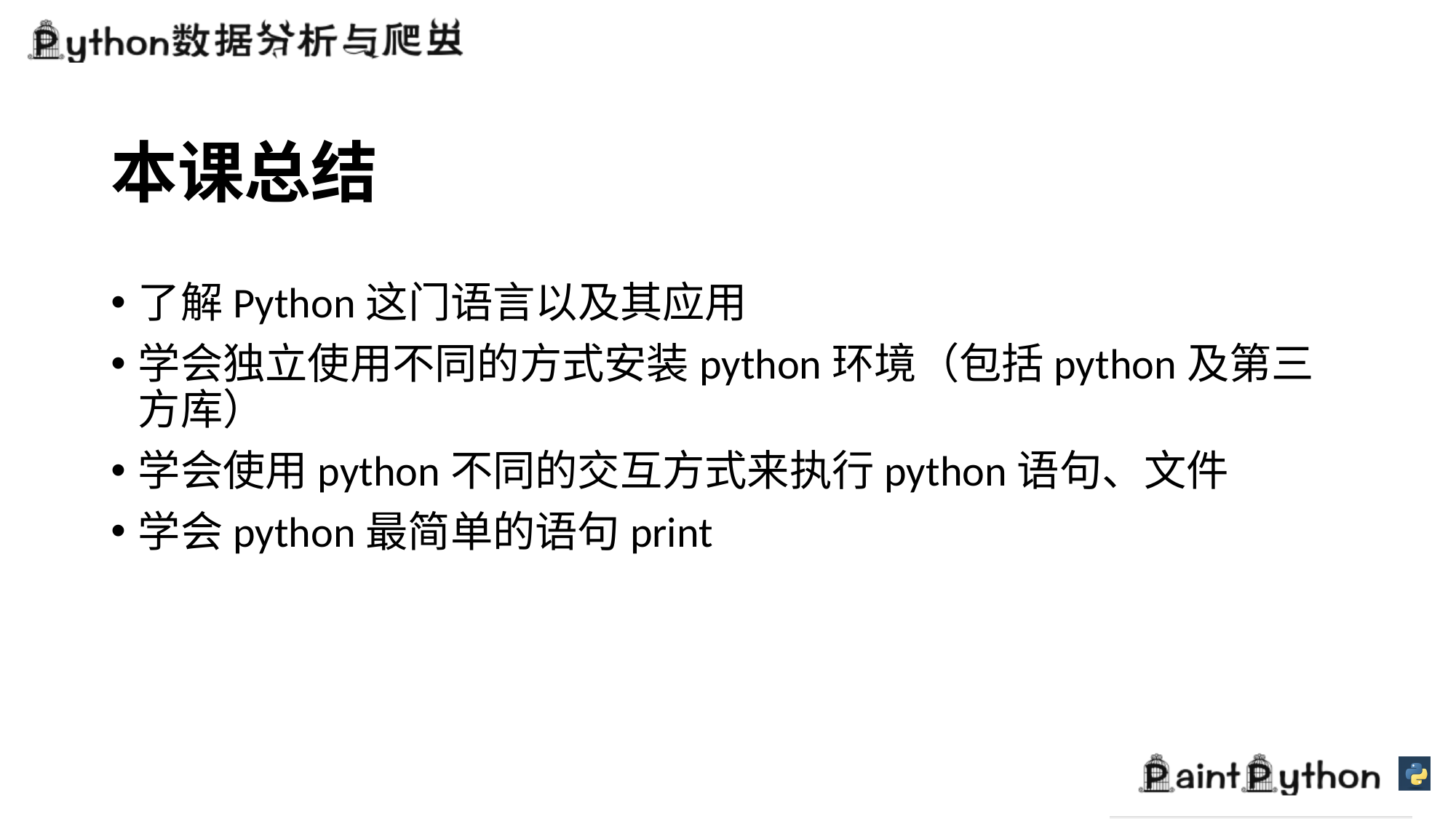

# 本课总结
了解Python这门语言以及其应用
学会独立使用不同的方式安装python环境（包括python及第三方库）
学会使用python不同的交互方式来执行python语句、文件
学会python最简单的语句print